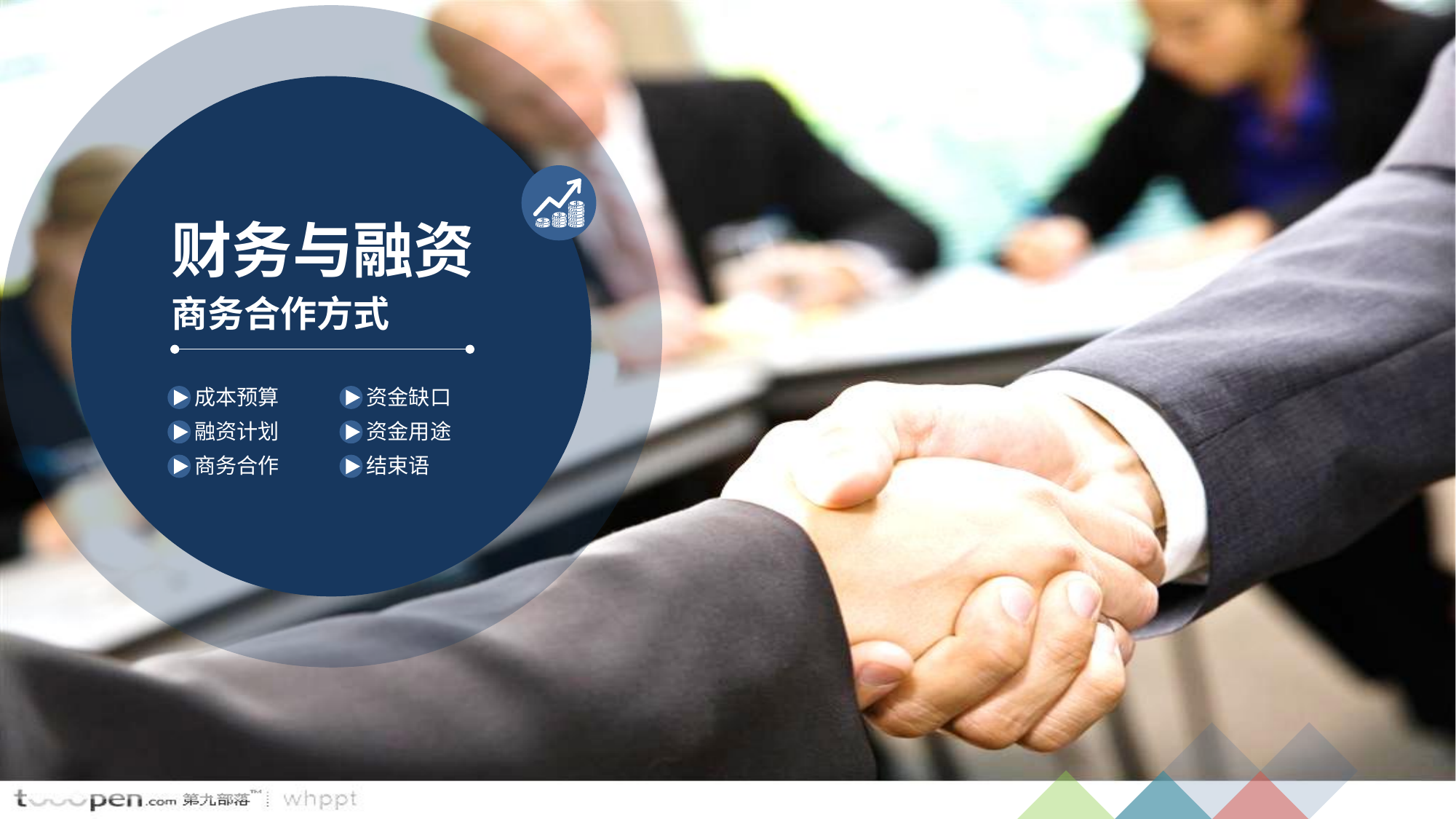

财务与融资
商务合作方式
成本预算

资金缺口

融资计划

资金用途

商务合作

结束语